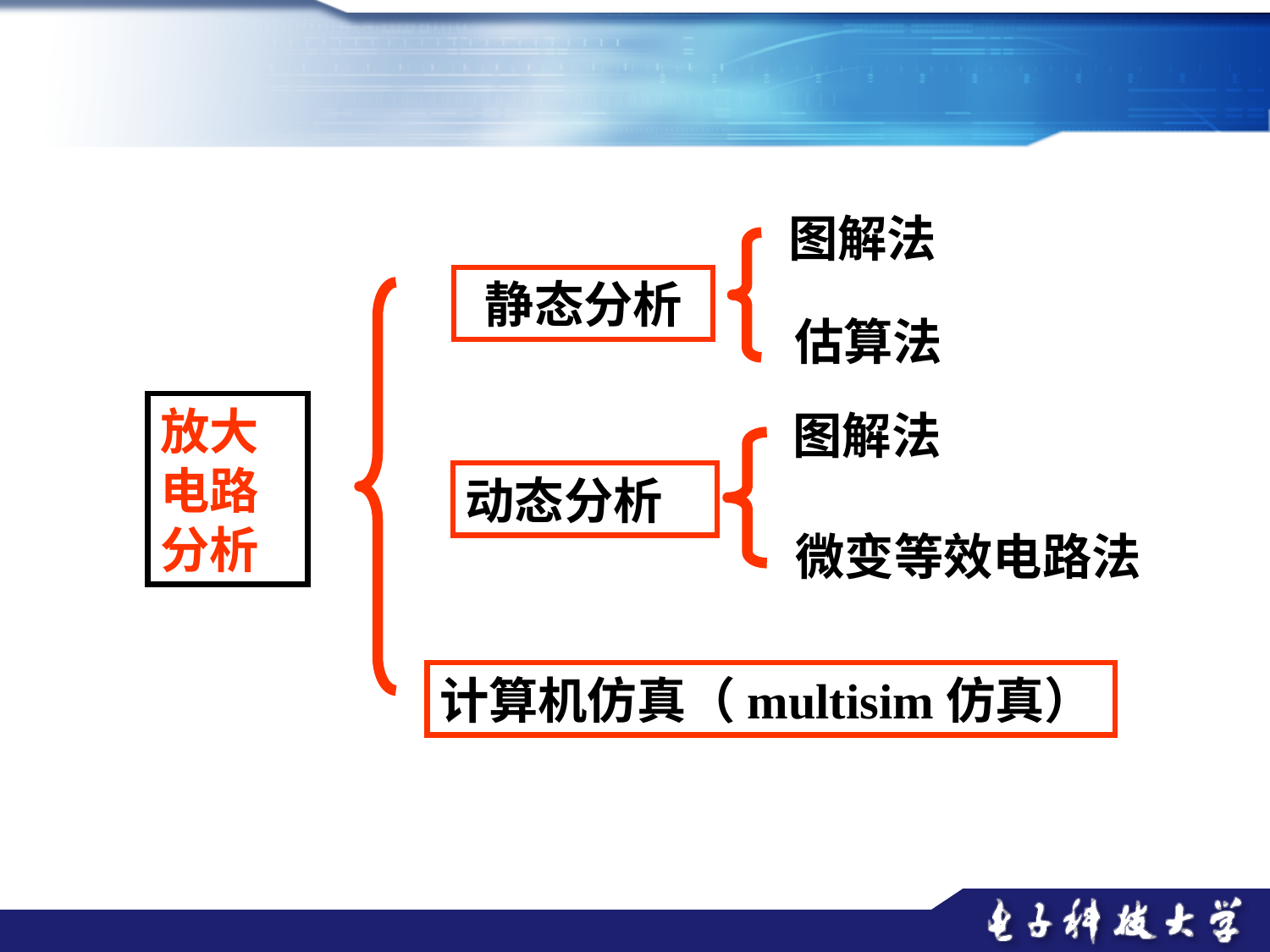

图解法

静态分析

估算法
放大电路分析
图解法

动态分析
微变等效电路法
计算机仿真（multisim仿真）